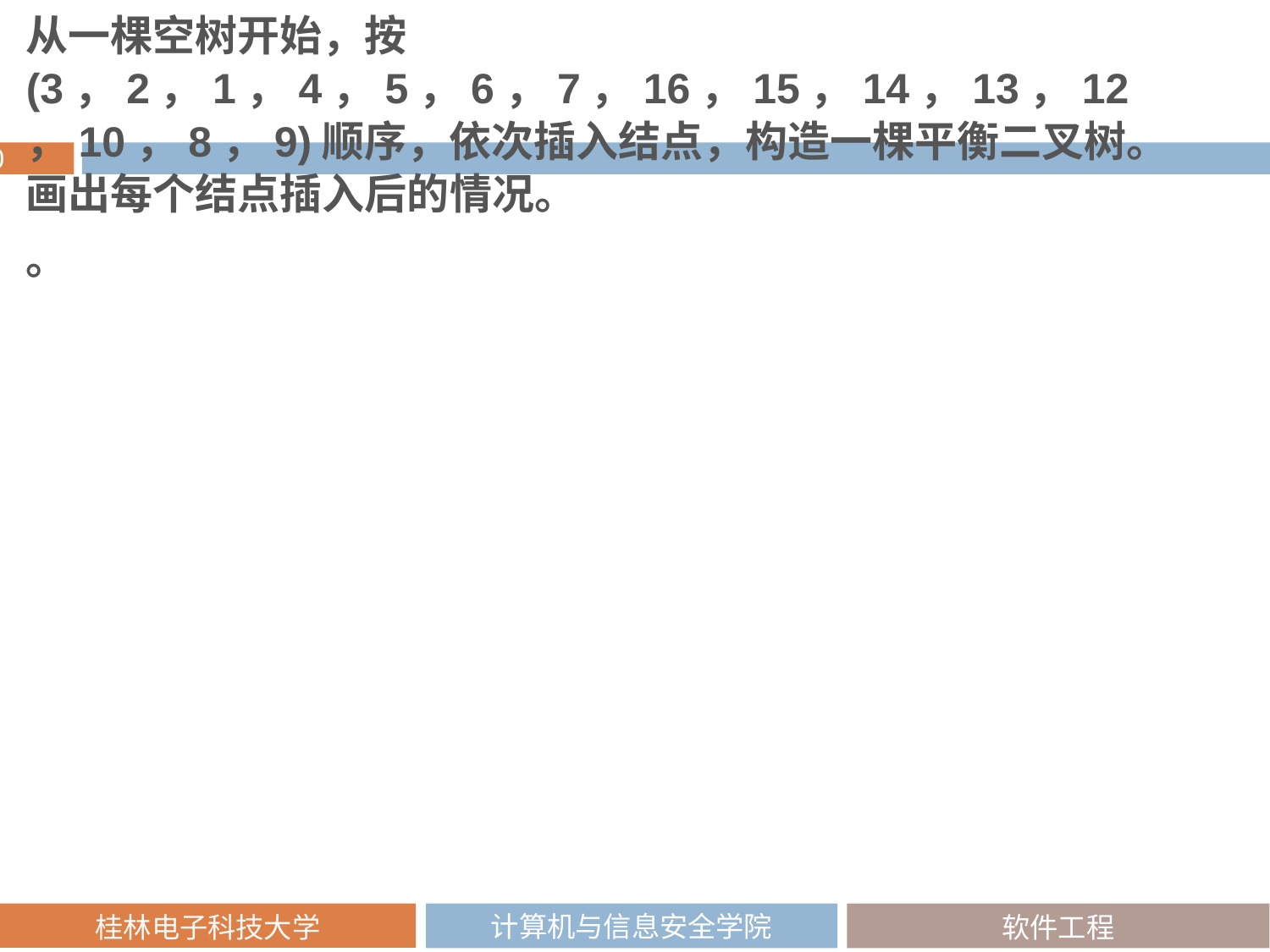

从一棵空树开始，按(3，2，1，4，5，6，7，16，15，14，13，12，10，8，9)顺序，依次插入结点，构造一棵平衡二叉树。画出每个结点插入后的情况。
。